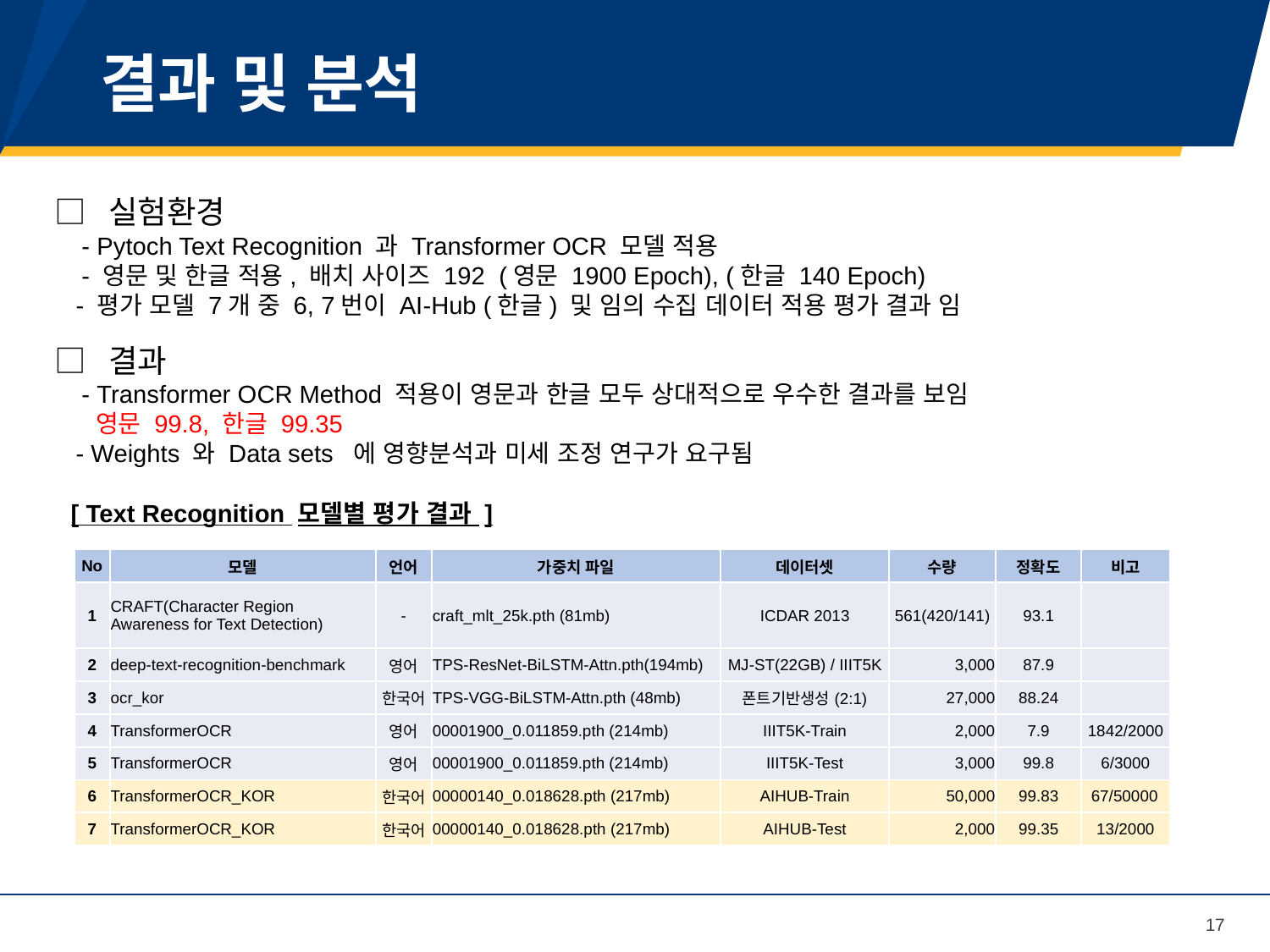

# 결과 및 분석
□  실험환경
   - Pytoch Text Recognition 과 Transformer OCR 모델 적용
   - 영문 및 한글 적용, 배치 사이즈 192  (영문 1900 Epoch), (한글 140 Epoch)
   - 평가 모델 7개 중 6, 7번이 AI-Hub (한글) 및 임의 수집 데이터 적용 평가 결과 임
□  결과
   - Transformer OCR Method 적용이 영문과 한글 모두 상대적으로 우수한 결과를 보임
     영문 99.8, 한글 99.35
   - Weights 와 Data sets  에 영향분석과 미세 조정 연구가 요구됨
[ Text Recognition 모델별 평가 결과 ]
| No | 모델 | 언어 | 가중치 파일 | 데이터셋 | 수량 | 정확도 | 비고 |
| --- | --- | --- | --- | --- | --- | --- | --- |
| 1 | CRAFT(Character Region Awareness for Text Detection) | - | craft\_mlt\_25k.pth (81mb) | ICDAR 2013 | 561(420/141) | 93.1 |  |
| 2 | deep-text-recognition-benchmark | 영어 | TPS-ResNet-BiLSTM-Attn.pth(194mb) | MJ-ST(22GB) / IIIT5K | 3,000 | 87.9 |  |
| 3 | ocr\_kor | 한국어 | TPS-VGG-BiLSTM-Attn.pth (48mb) | 폰트기반생성(2:1) | 27,000 | 88.24 |  |
| 4 | TransformerOCR | 영어 | 00001900\_0.011859.pth (214mb) | IIIT5K-Train | 2,000 | 7.9 | 1842/2000 |
| 5 | TransformerOCR | 영어 | 00001900\_0.011859.pth (214mb) | IIIT5K-Test | 3,000 | 99.8 | 6/3000 |
| 6 | TransformerOCR\_KOR | 한국어 | 00000140\_0.018628.pth (217mb) | AIHUB-Train | 50,000 | 99.83 | 67/50000 |
| 7 | TransformerOCR\_KOR | 한국어 | 00000140\_0.018628.pth (217mb) | AIHUB-Test | 2,000 | 99.35 | 13/2000 |
17